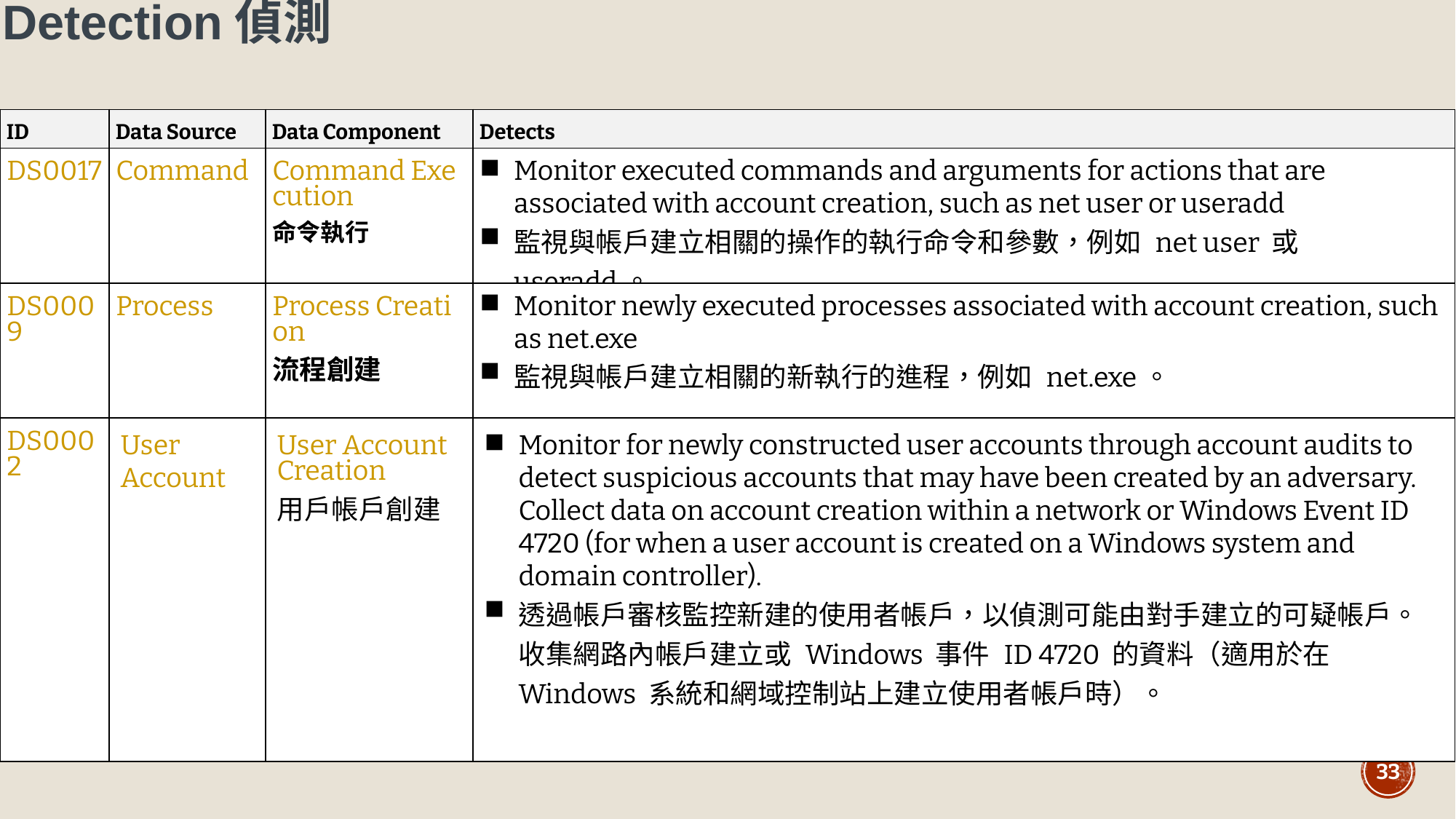

Detection偵測
| ID | Data Source | Data Component | Detects |
| --- | --- | --- | --- |
| DS0017 | Command | Command Execution 命令執行 | Monitor executed commands and arguments for actions that are associated with account creation, such as net user or useradd 監視與帳戶建立相關的操作的執行命令和參數，例如 net user 或 useradd。 |
| DS0009 | Process | Process Creation 流程創建 | Monitor newly executed processes associated with account creation, such as net.exe 監視與帳戶建立相關的新執行的進程，例如 net.exe。 |
| DS0002 | User Account | User Account Creation 用戶帳戶創建 | Monitor for newly constructed user accounts through account audits to detect suspicious accounts that may have been created by an adversary. Collect data on account creation within a network or Windows Event ID 4720 (for when a user account is created on a Windows system and domain controller). 透過帳戶審核監控新建的使用者帳戶，以偵測可能由對手建立的可疑帳戶。收集網路內帳戶建立或 Windows 事件 ID 4720 的資料（適用於在 Windows 系統和網域控制站上建立使用者帳戶時）。 |
33